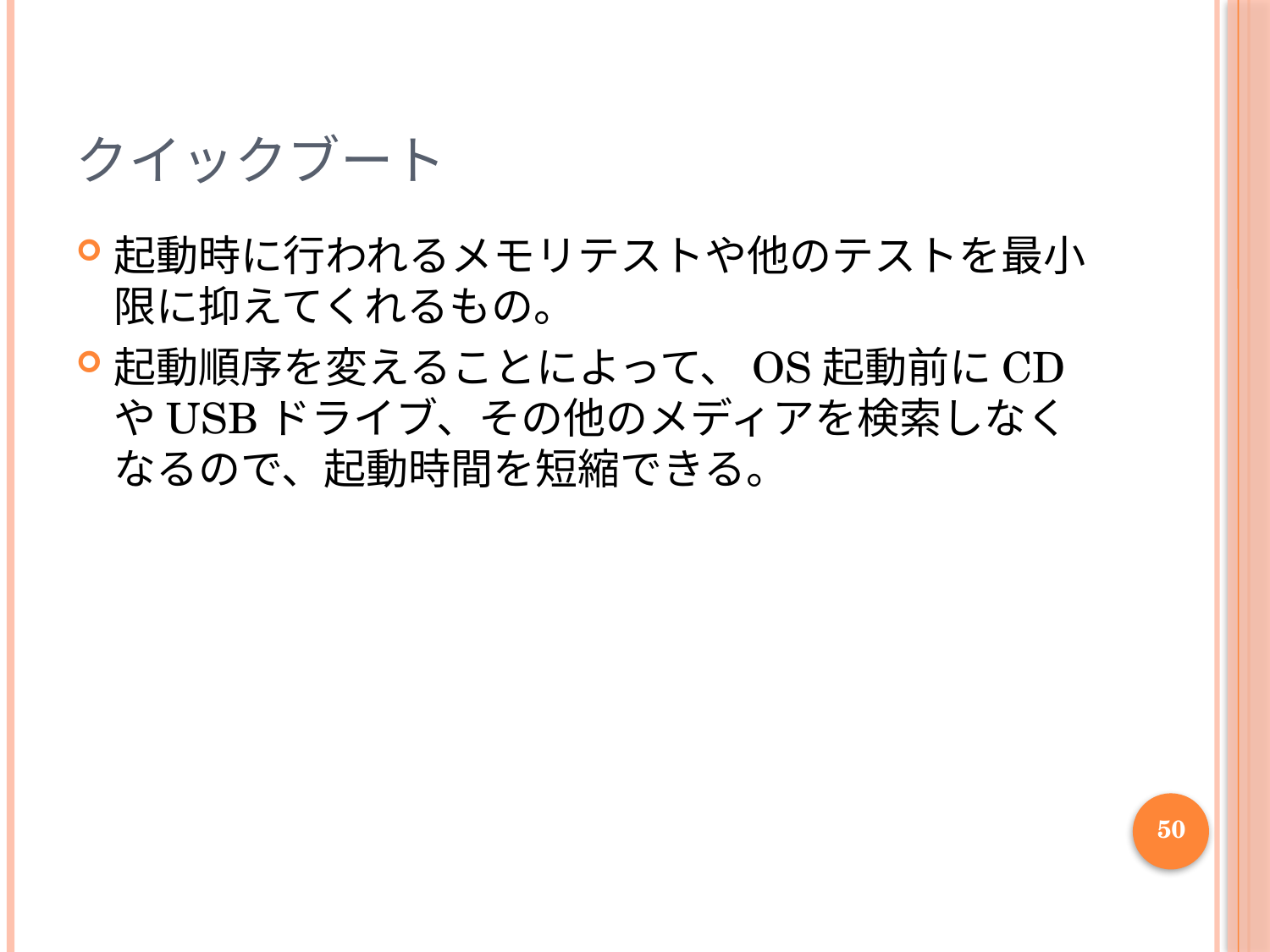

# クイックブート
起動時に行われるメモリテストや他のテストを最小限に抑えてくれるもの。
起動順序を変えることによって、OS起動前にCDやUSBドライブ、その他のメディアを検索しなくなるので、起動時間を短縮できる。
50